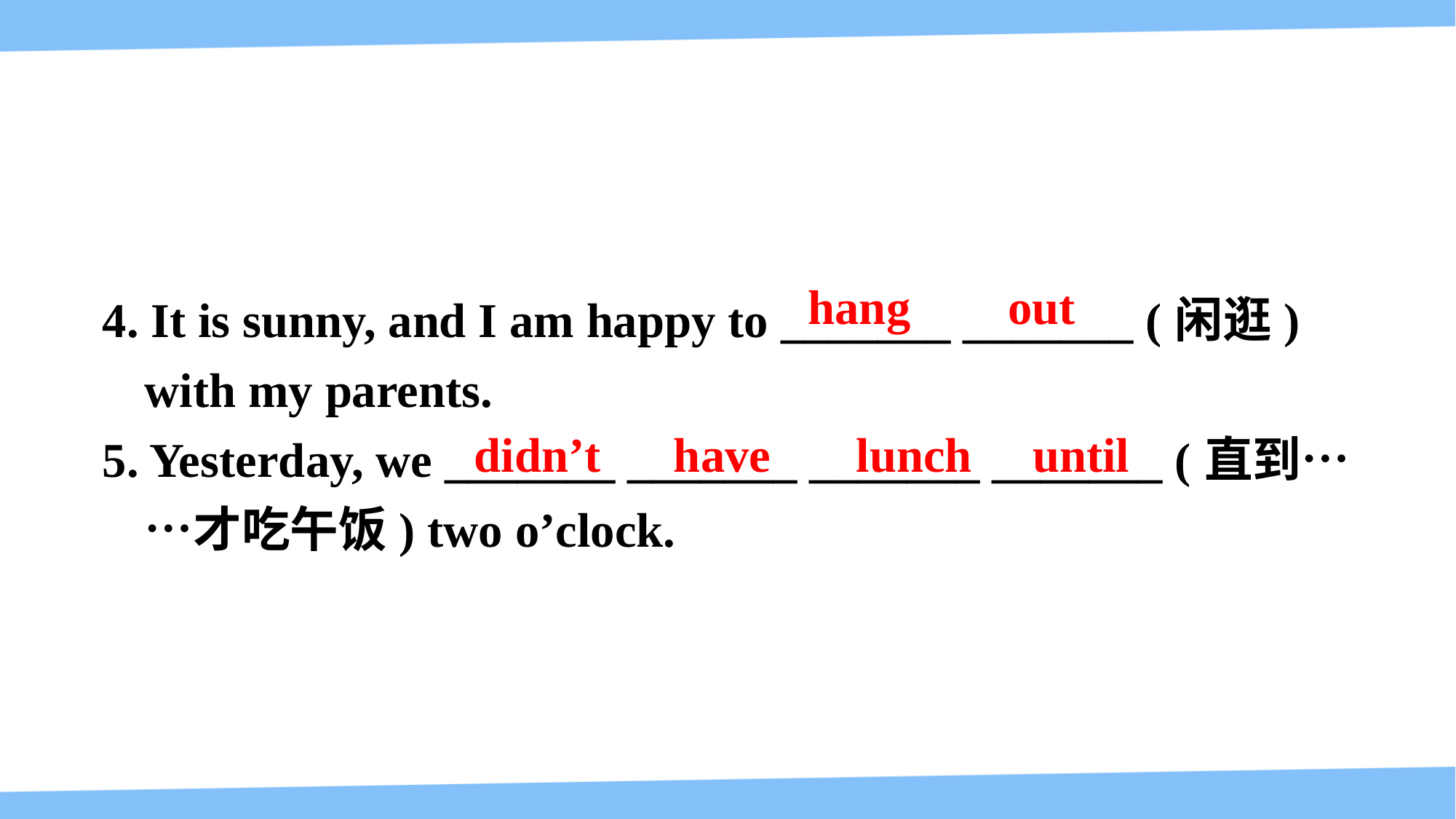

hang        out
4. It is sunny, and I am happy to _______ _______ (闲逛) with my parents.
5. Yesterday, we _______ _______ _______ _______ (直到……才吃午饭) two o’clock.
didn’t      have       lunch     until